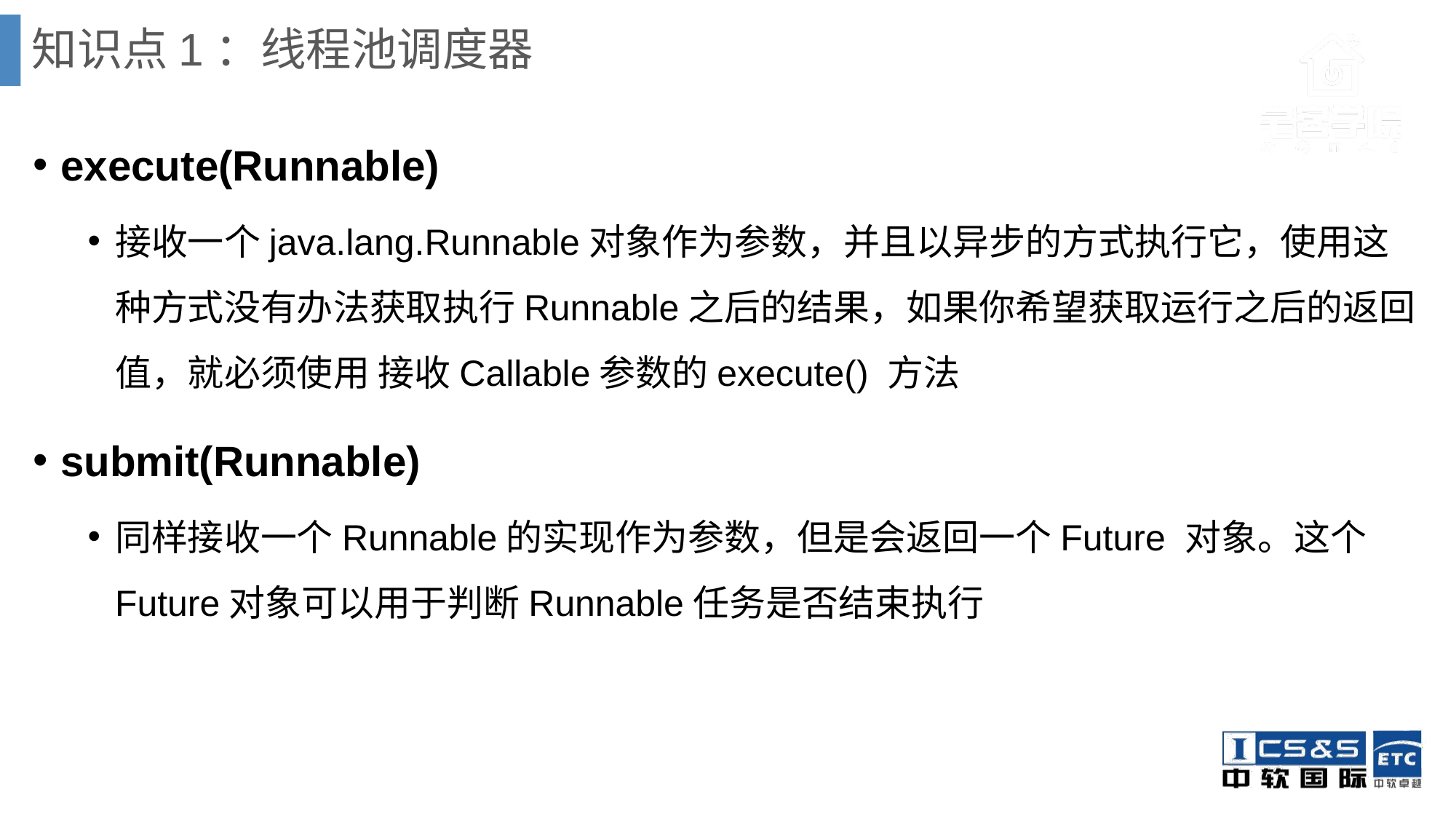

# 知识点1：线程池调度器
execute(Runnable)
接收一个java.lang.Runnable对象作为参数，并且以异步的方式执行它，使用这种方式没有办法获取执行Runnable之后的结果，如果你希望获取运行之后的返回值，就必须使用 接收Callable参数的execute() 方法
submit(Runnable)
同样接收一个Runnable的实现作为参数，但是会返回一个Future 对象。这个Future对象可以用于判断Runnable任务是否结束执行